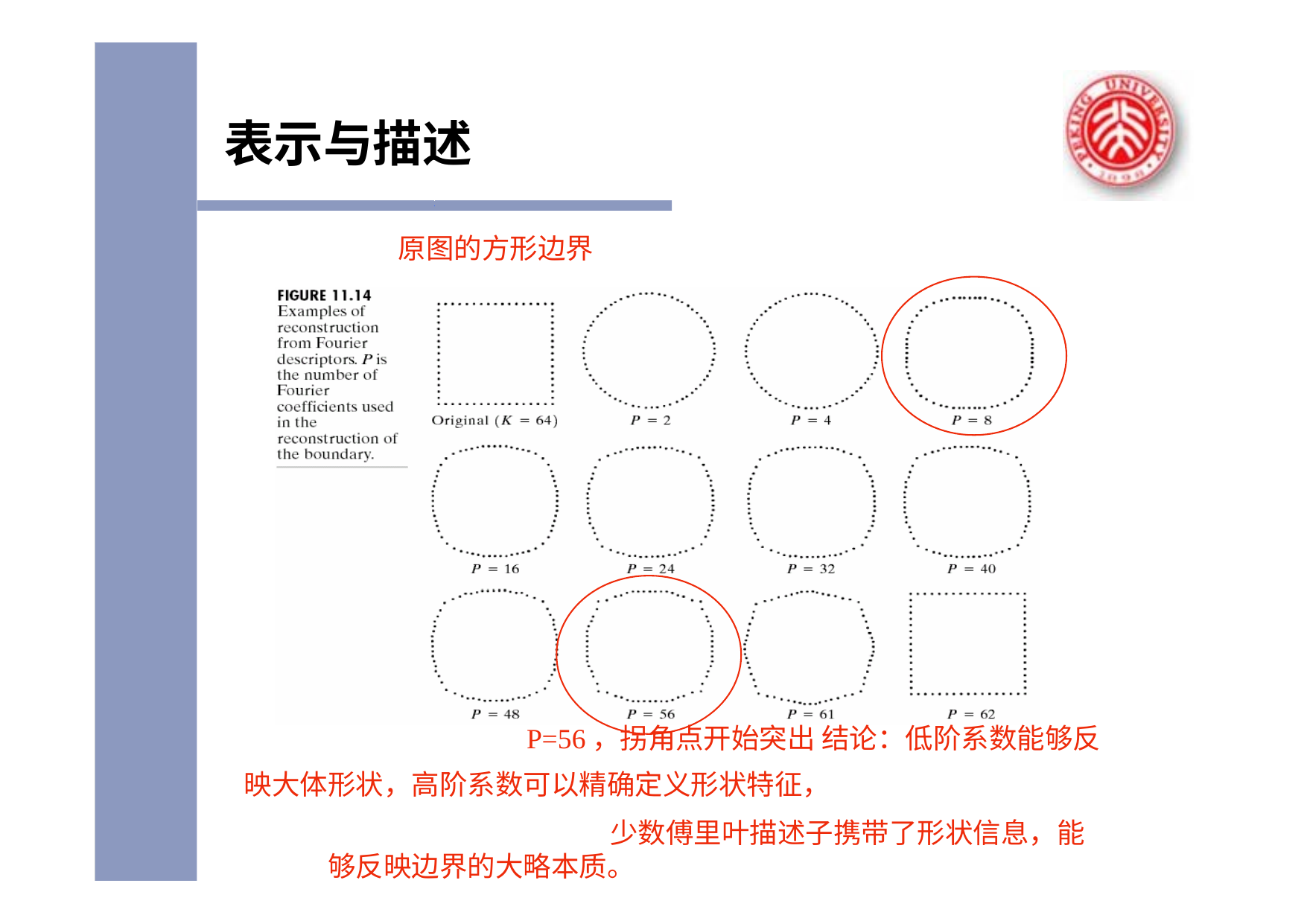

# 表示与描述

原图的方形边界

P=56，拐角点开始突出 结论：低阶系数能够反映大体形状，高阶系数可以精确定义形状特征，
少数傅里叶描述子携带了形状信息，能够反映边界的大略本质。